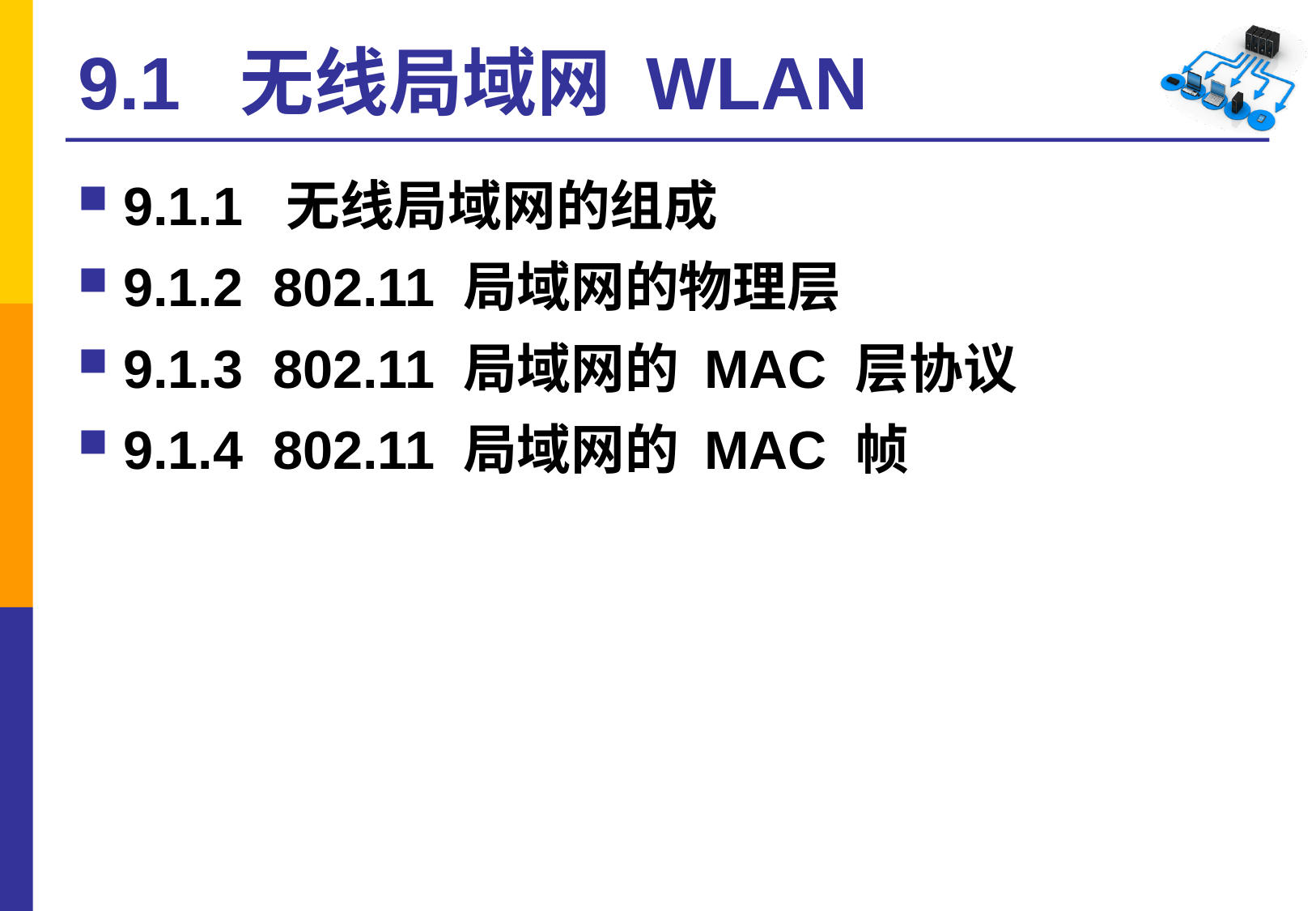

# 9.1  无线局域网 WLAN
9.1.1  无线局域网的组成
9.1.2  802.11 局域网的物理层
9.1.3  802.11 局域网的 MAC 层协议
9.1.4  802.11 局域网的 MAC 帧